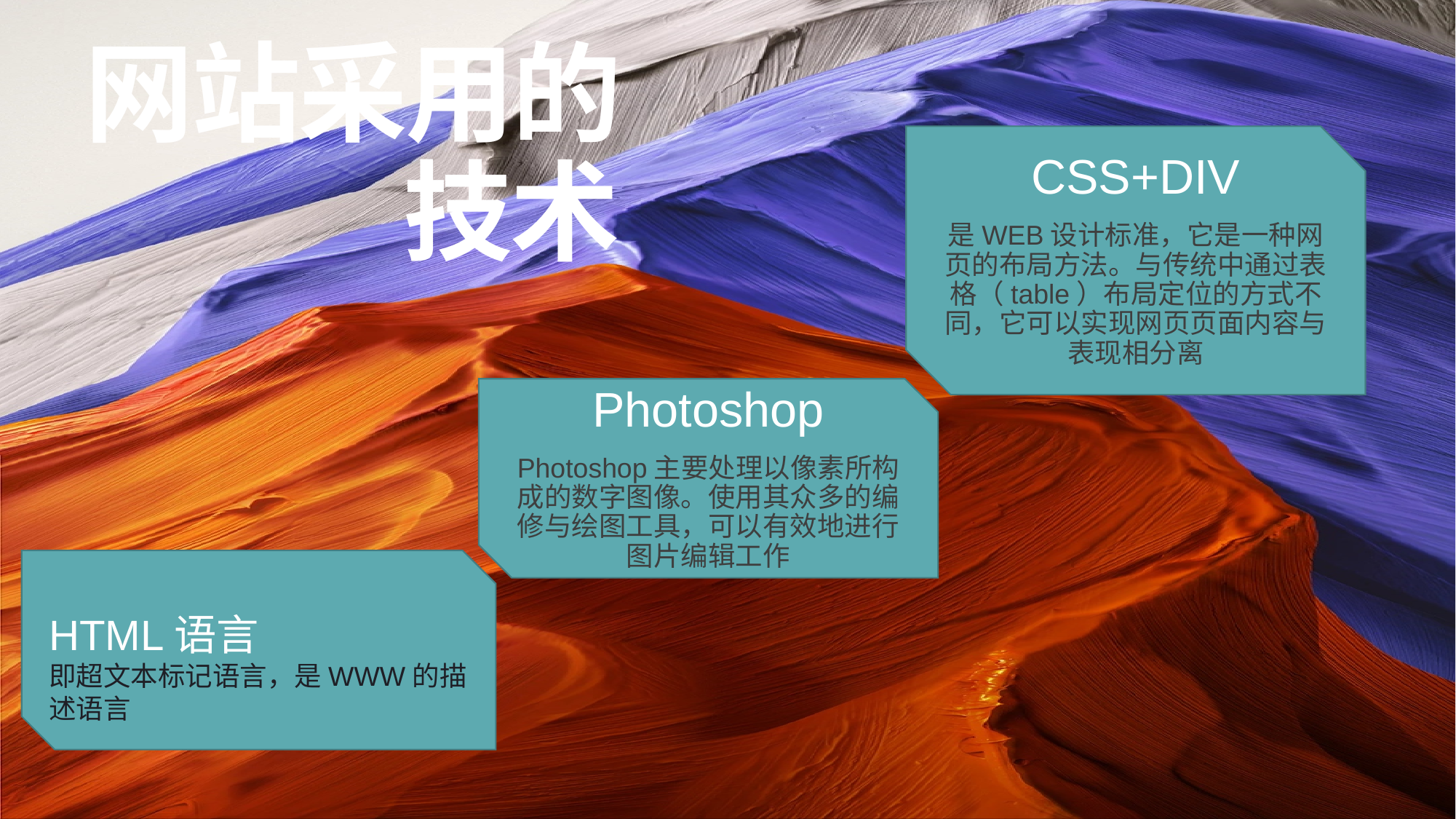

# 网站采用的技术
CSS+DIV
是WEB设计标准，它是一种网页的布局方法。与传统中通过表格（table）布局定位的方式不同，它可以实现网页页面内容与表现相分离
Photoshop
Photoshop主要处理以像素所构成的数字图像。使用其众多的编修与绘图工具，可以有效地进行图片编辑工作

HTML语言
即超文本标记语言，是WWW的描述语言